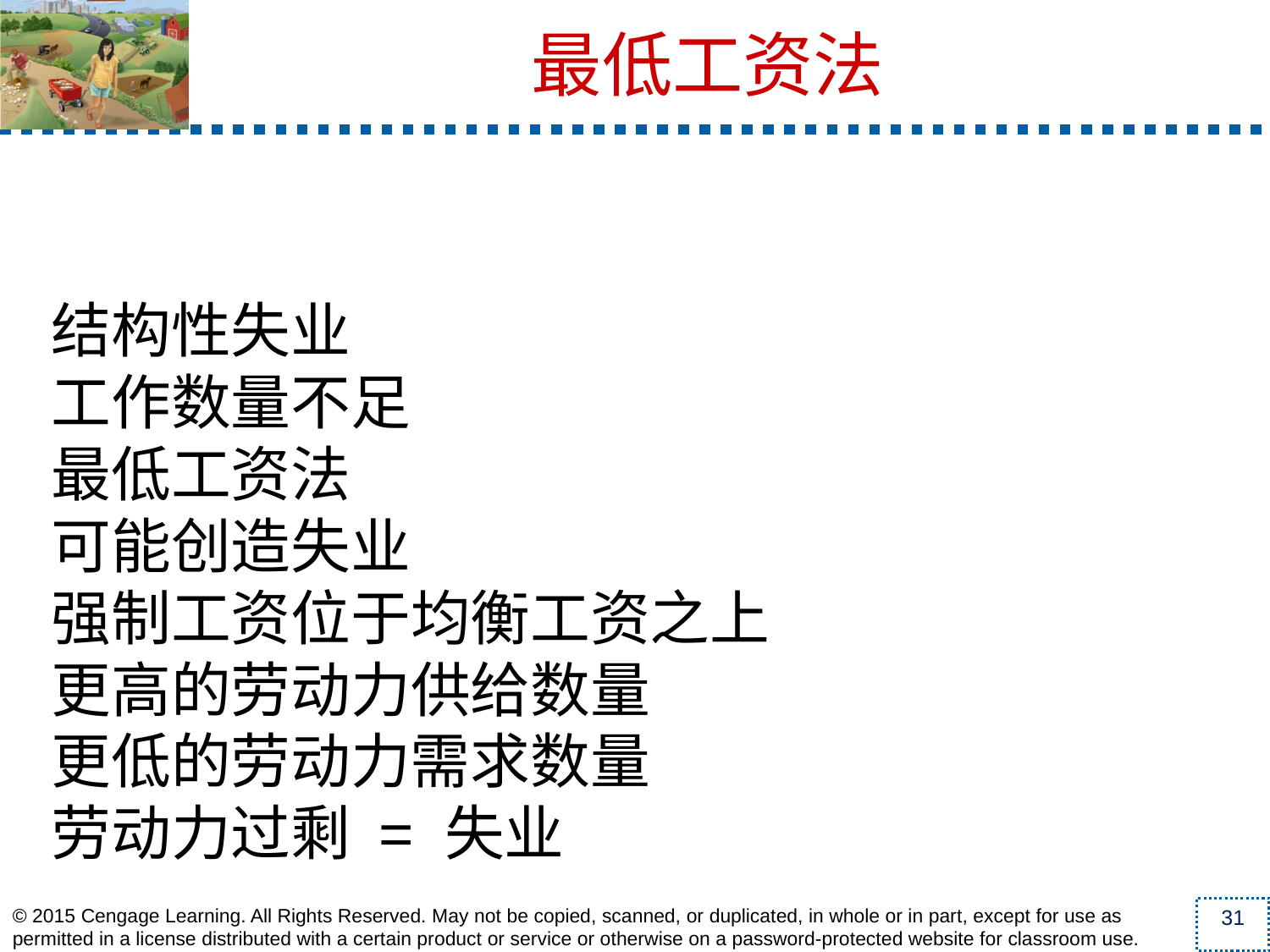

结构性失业
工作数量不足
最低工资法
可能创造失业
强制工资位于均衡工资之上
更高的劳动力供给数量
更低的劳动力需求数量
劳动力过剩 = 失业
最低工资法
31
© 2015 Cengage Learning. All Rights Reserved. May not be copied, scanned, or duplicated, in whole or in part, except for use as permitted in a license distributed with a certain product or service or otherwise on a password-protected website for classroom use.